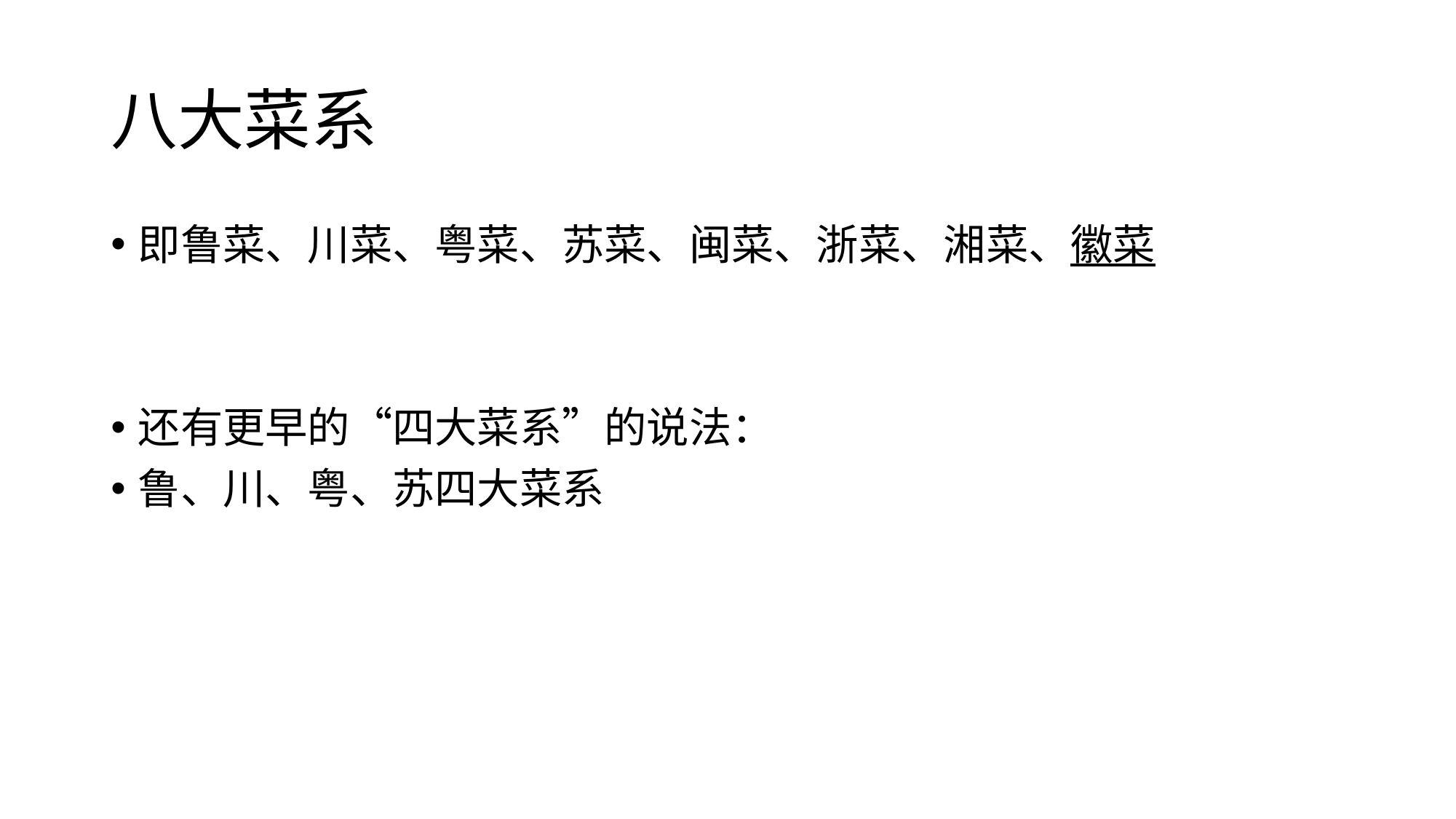

# 八大菜系
即鲁菜、川菜、粤菜、苏菜、闽菜、浙菜、湘菜、徽菜

还有更早的“四大菜系”的说法：
鲁、川、粤、苏四大菜系